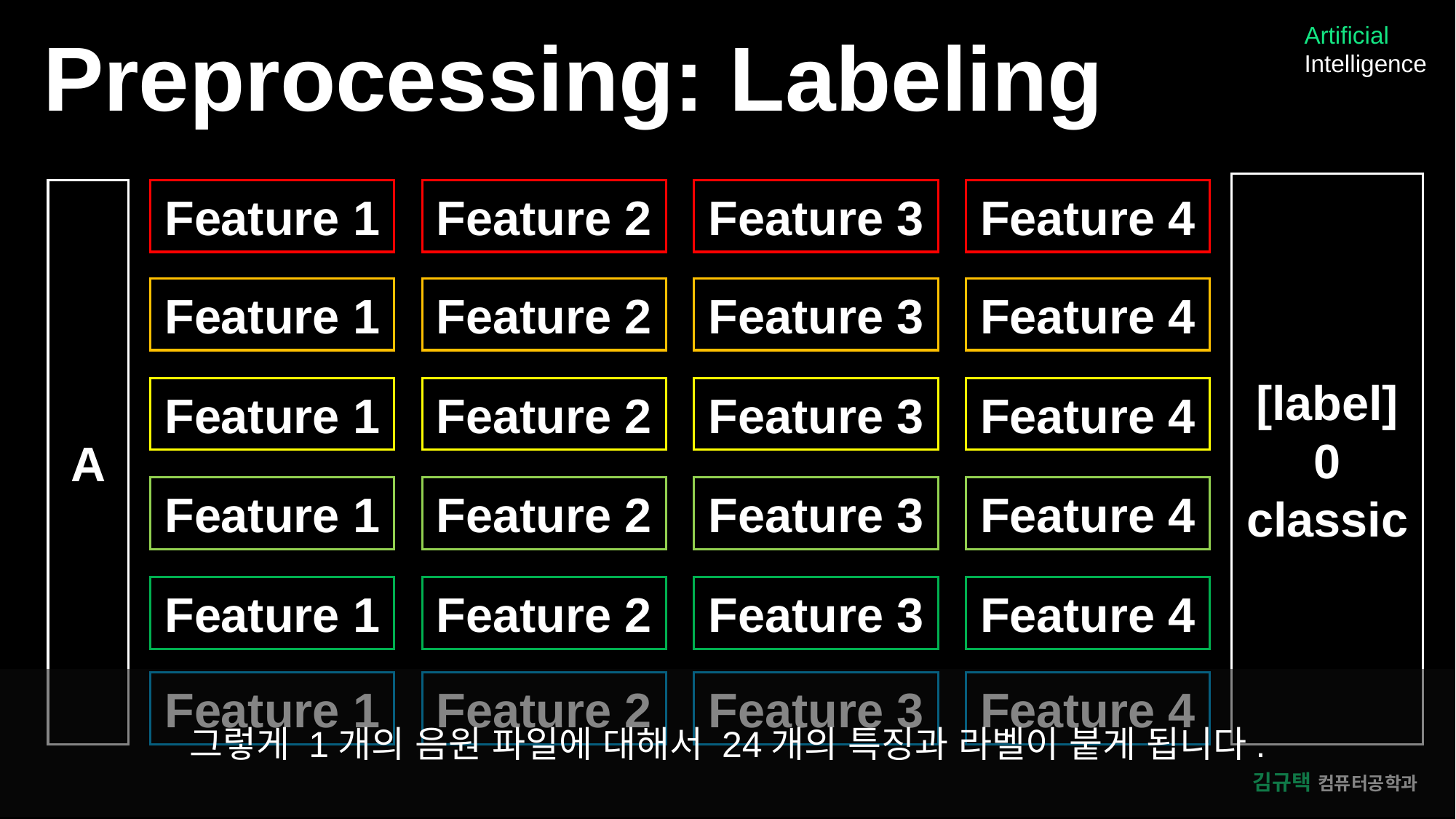

Artificial
Intelligence
Preprocessing: Labeling
[label]
0
classic
A
Feature 4
Feature 3
Feature 1
Feature 2
Feature 4
Feature 3
Feature 1
Feature 2
Feature 4
Feature 3
Feature 1
Feature 2
Feature 4
Feature 3
Feature 1
Feature 2
Feature 4
Feature 3
Feature 1
Feature 2
그렇게 1개의 음원 파일에 대해서 24개의 특징과 라벨이 붙게 됩니다.
Feature 4
Feature 3
Feature 1
Feature 2
김규택 컴퓨터공학과